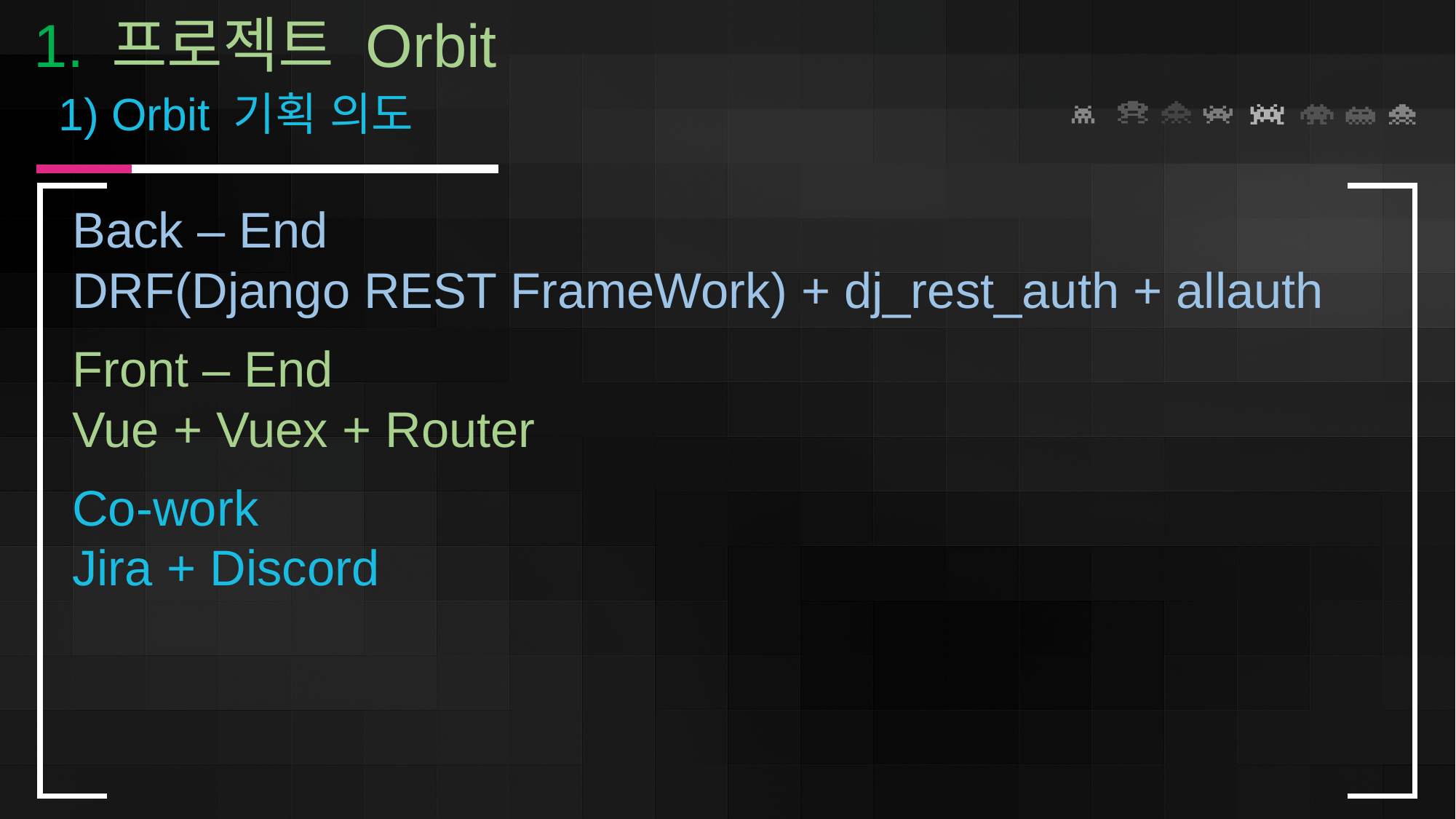

1. 프로젝트 Orbit

  1) Orbit 기획 의도

Back – End
DRF(Django REST FrameWork) + dj_rest_auth + allauth
Front – End
Vue + Vuex + Router
Co-work
Jira + Discord